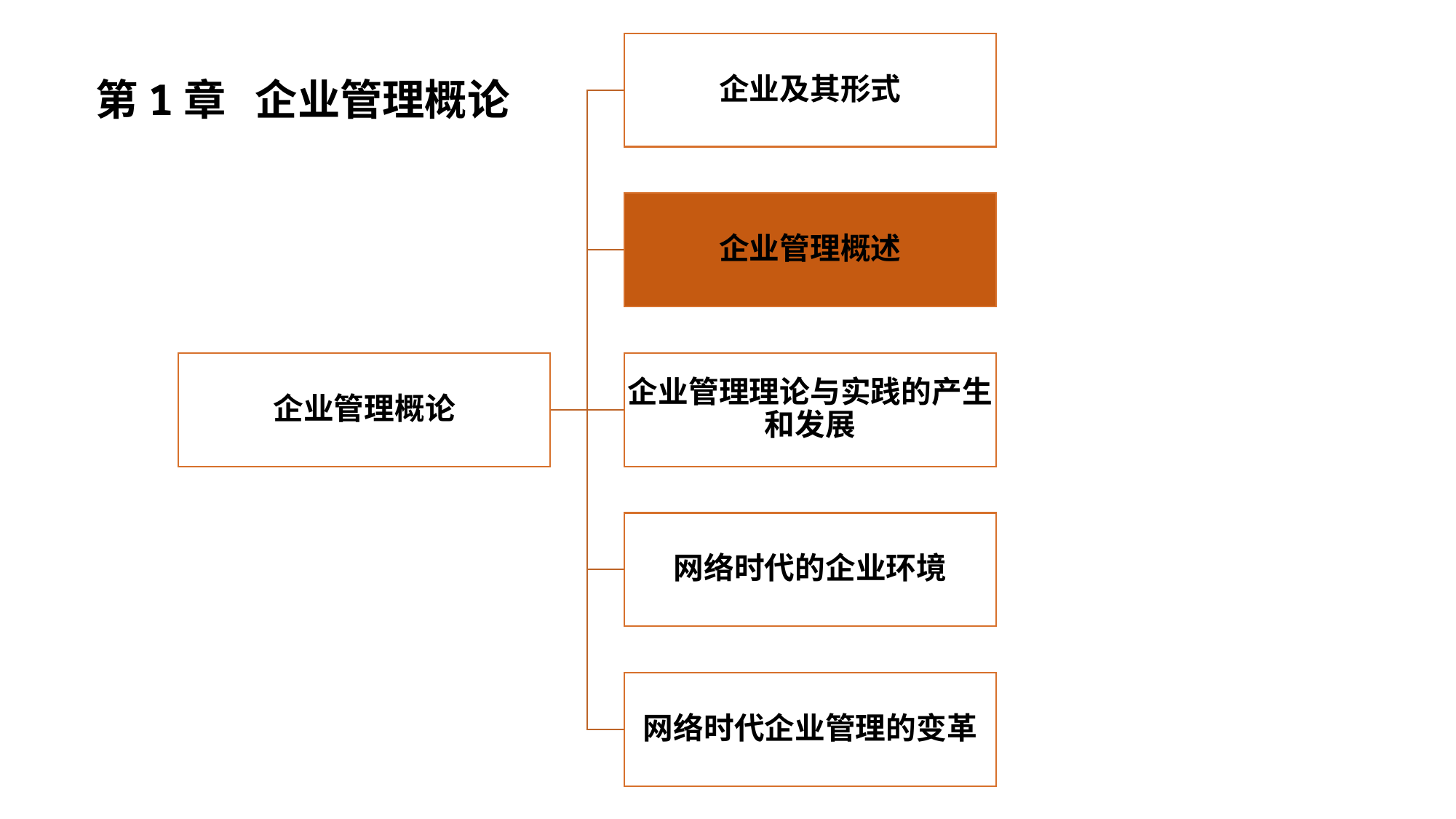

企业管理概论
企业及其形式
企业管理概述
企业管理理论与实践的产生和发展
网络时代的企业环境
网络时代企业管理的变革
第1章   企业管理概论